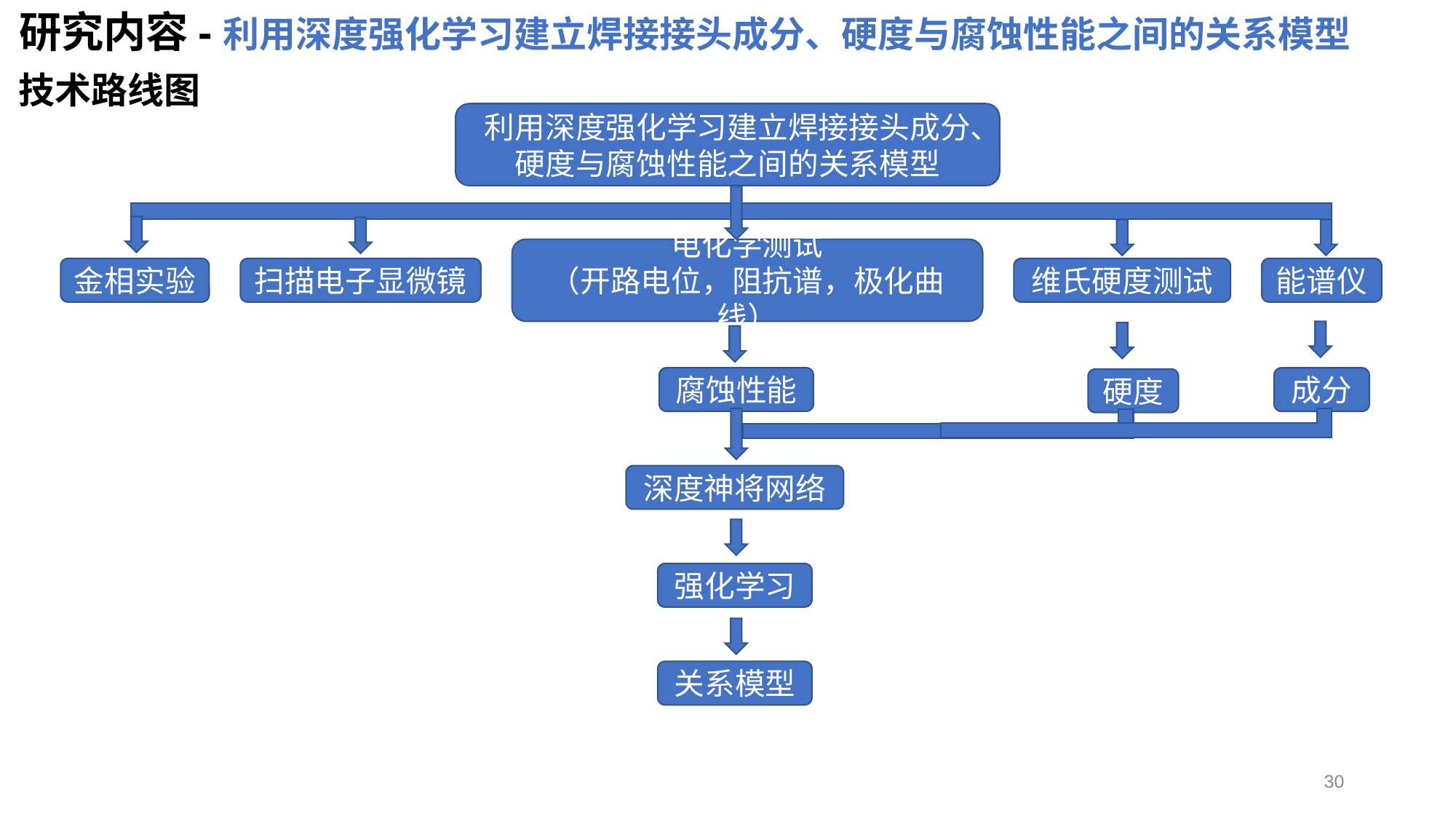

研究内容-利用深度强化学习建立焊接接头成分、硬度与腐蚀性能之间的关系模型
技术路线图
利用深度强化学习建立焊接接头成分、硬度与腐蚀性能之间的关系模型

电化学测试
（开路电位，阻抗谱，极化曲线）
金相实验
扫描电子显微镜
维氏硬度测试
能谱仪

腐蚀性能
成分
硬度

深度神将网络

强化学习

关系模型
30